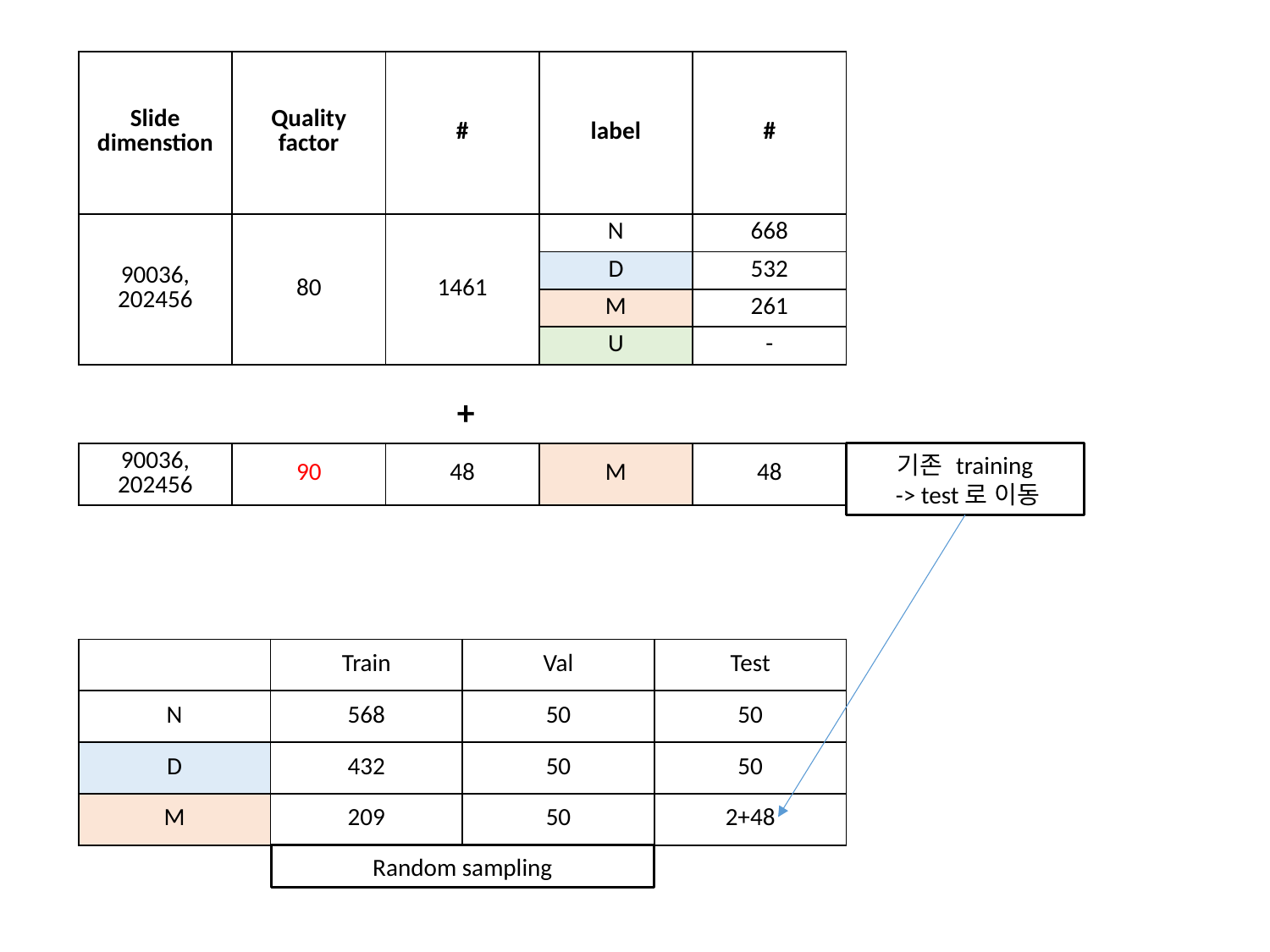

| Slide dimenstion | Quality factor | # | label | # |
| --- | --- | --- | --- | --- |
| 90036, 202456 | 80 | 1461 | N | 668 |
|  |  |  | D | 532 |
|  |  |  | M | 261 |
|  |  |  | U | - |
+
| 90036, 202456 | 90 | 48 | M | 48 |
| --- | --- | --- | --- | --- |
기존 training
 -> test로 이동
|  | Train | Val | Test |
| --- | --- | --- | --- |
| N | 568 | 50 | 50 |
| D | 432 | 50 | 50 |
| M | 209 | 50 | 2+48 |
Random sampling